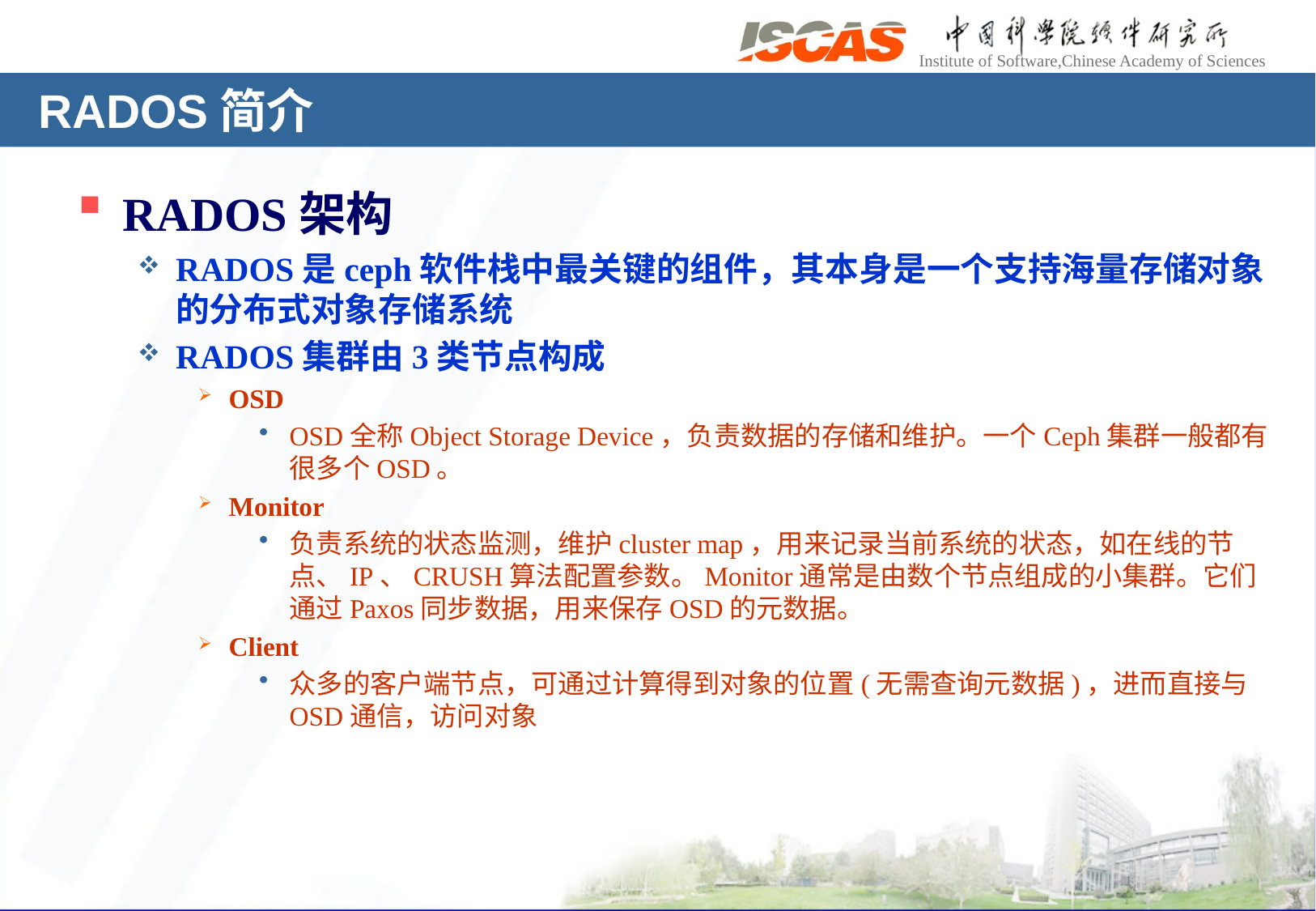

# RADOS简介
RADOS架构
RADOS是ceph软件栈中最关键的组件，其本身是一个支持海量存储对象的分布式对象存储系统
RADOS集群由3类节点构成
OSD
OSD全称Object Storage Device，负责数据的存储和维护。一个Ceph集群一般都有很多个OSD。
Monitor
负责系统的状态监测，维护cluster map，用来记录当前系统的状态，如在线的节点、IP、CRUSH算法配置参数。Monitor通常是由数个节点组成的小集群。它们通过Paxos同步数据，用来保存OSD的元数据。
Client
众多的客户端节点，可通过计算得到对象的位置(无需查询元数据)，进而直接与OSD通信，访问对象